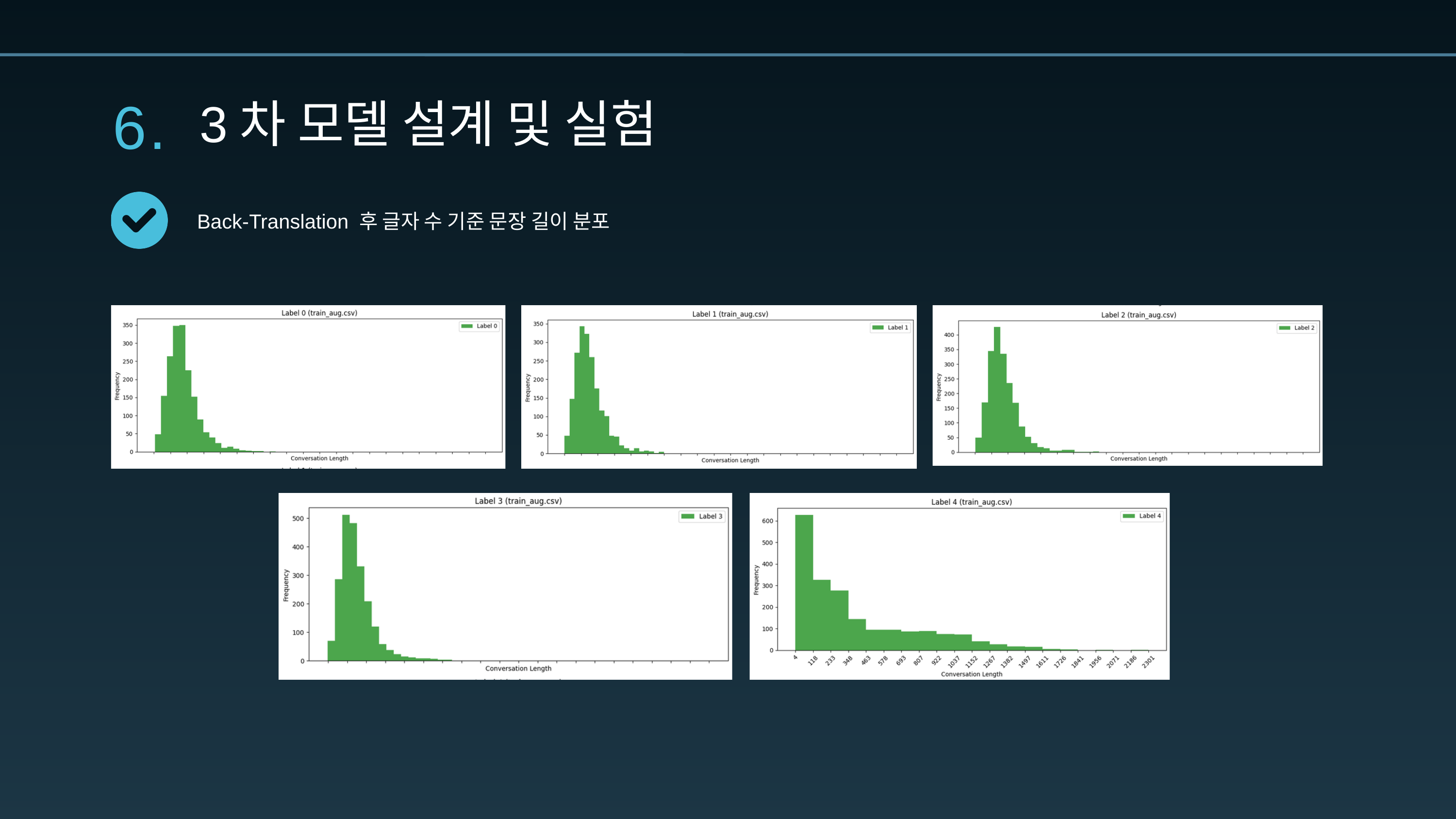

6.
3차 모델 설계 및 실험

Back-Translation 후 글자 수 기준 문장 길이 분포